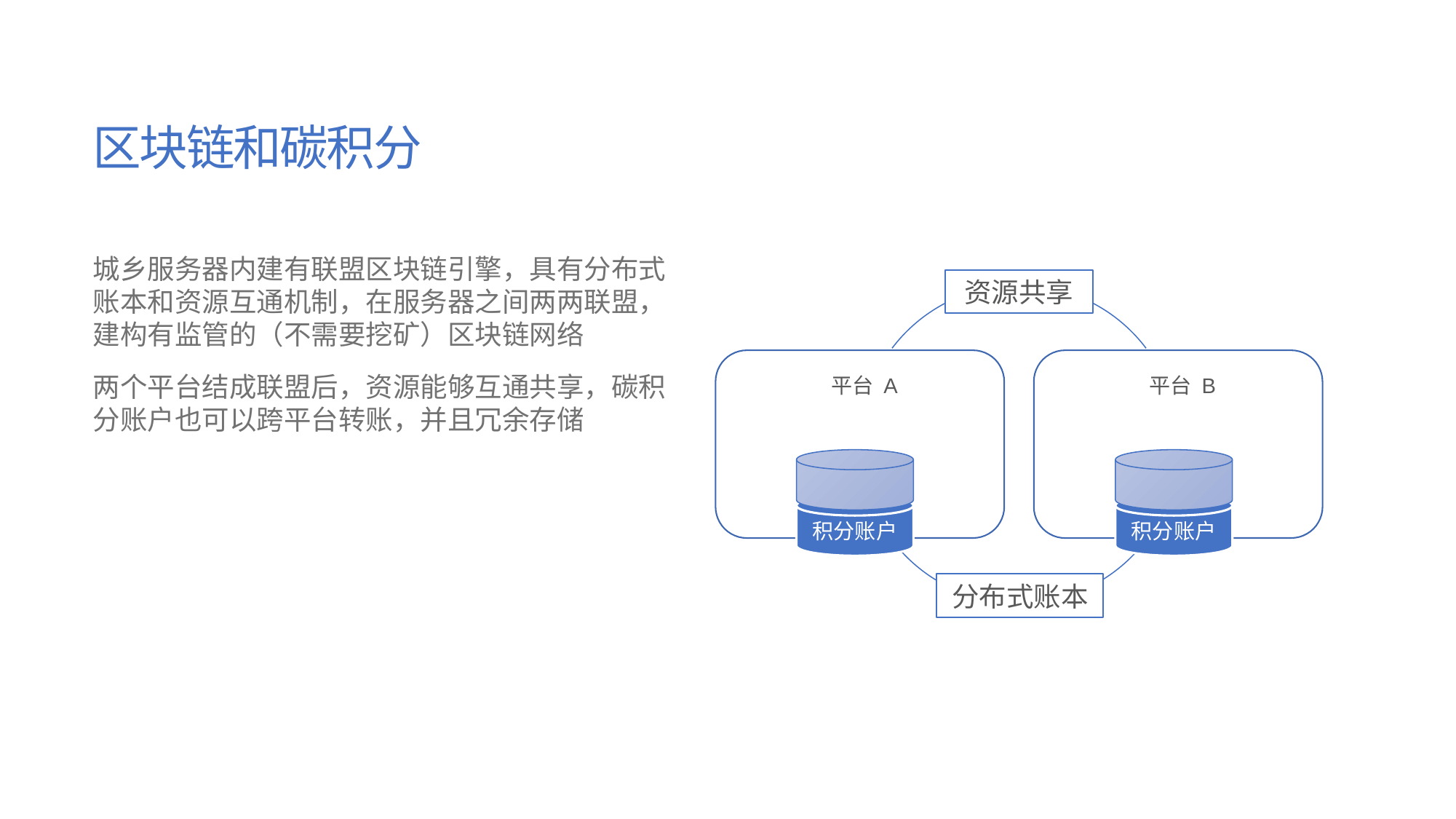

# 区块链和碳积分
城乡服务器内建有联盟区块链引擎，具有分布式账本和资源互通机制，在服务器之间两两联盟，建构有监管的（不需要挖矿）区块链网络
两个平台结成联盟后，资源能够互通共享，碳积分账户也可以跨平台转账，并且冗余存储
平台 A
平台 B
资源共享

积分账户
积分账户
分布式账本